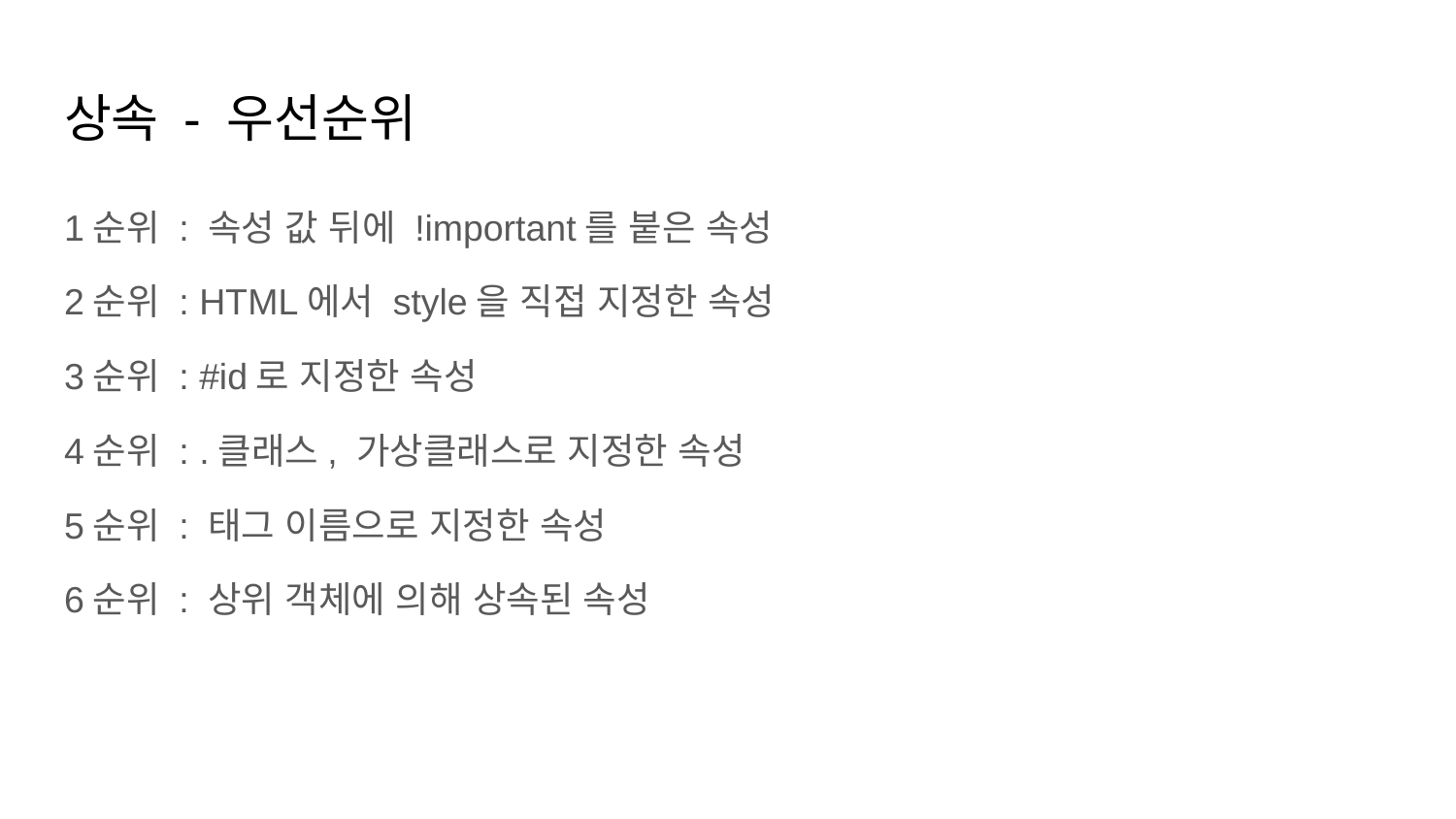

# 상속 - 우선순위
1순위 : 속성 값 뒤에 !important를 붙은 속성
2순위 : HTML에서 style을 직접 지정한 속성
3순위 : #id로 지정한 속성
4순위 : .클래스, 가상클래스로 지정한 속성
5순위 : 태그 이름으로 지정한 속성
6순위 : 상위 객체에 의해 상속된 속성